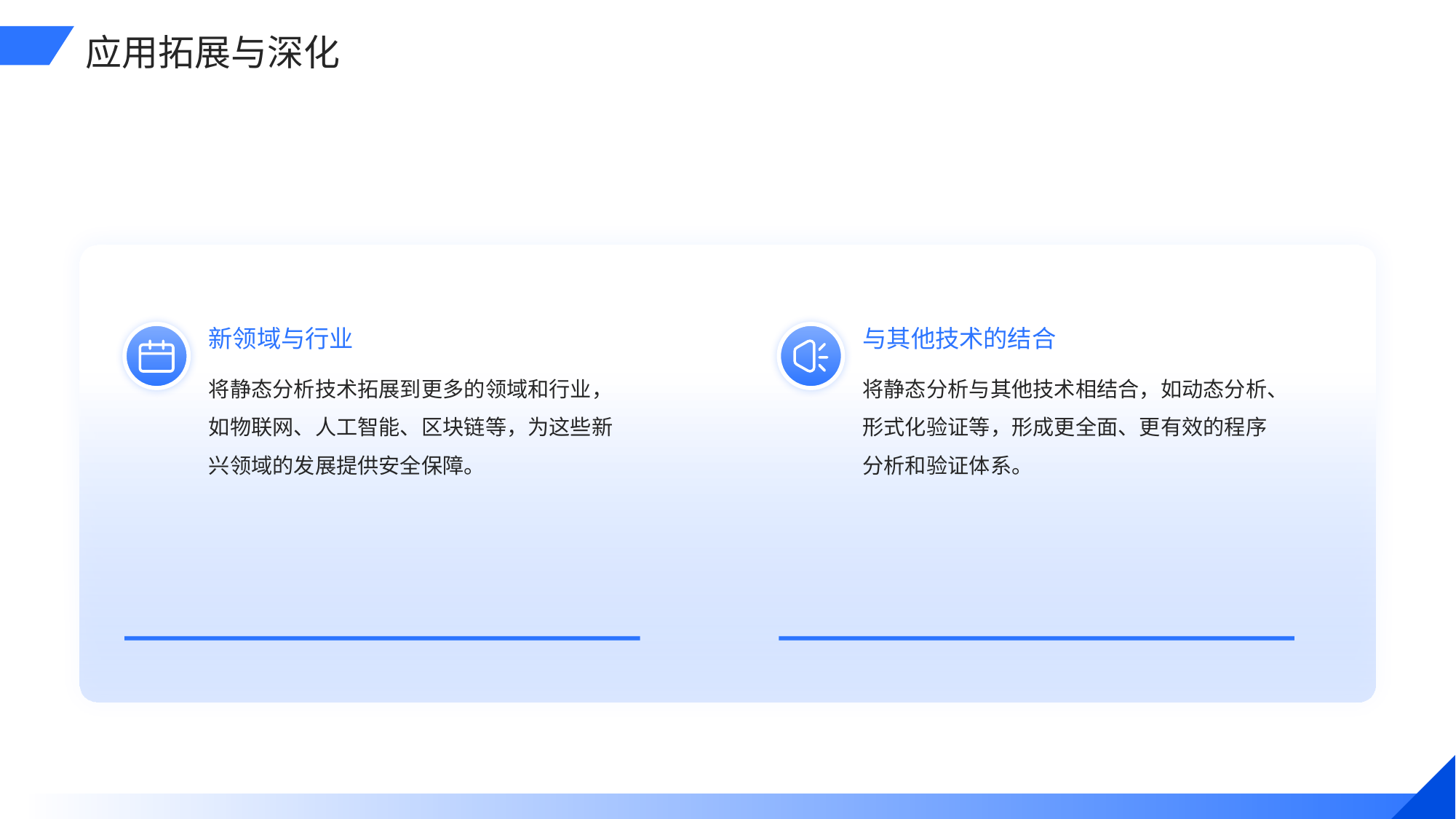

应用拓展与深化

新领域与行业
与其他技术的结合

将静态分析技术拓展到更多的领域和行业，如物联网、人工智能、区块链等，为这些新兴领域的发展提供安全保障。
将静态分析与其他技术相结合，如动态分析、形式化验证等，形成更全面、更有效的程序分析和验证体系。